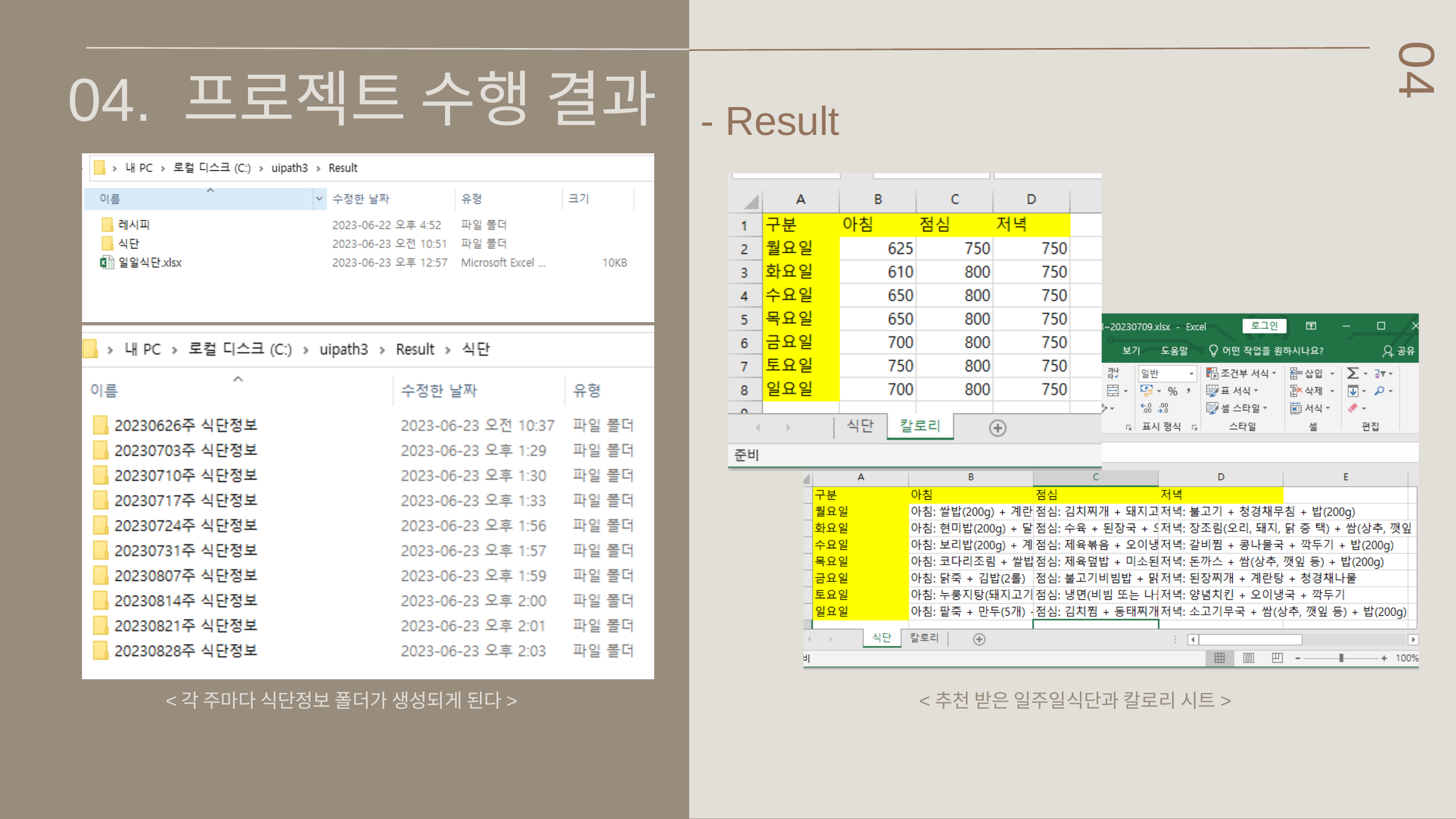

04. 프로젝트 수행 결과
04
 - Result

<각 주마다 식단정보 폴더가 생성되게 된다>
 <추천 받은 일주일식단과 칼로리 시트>